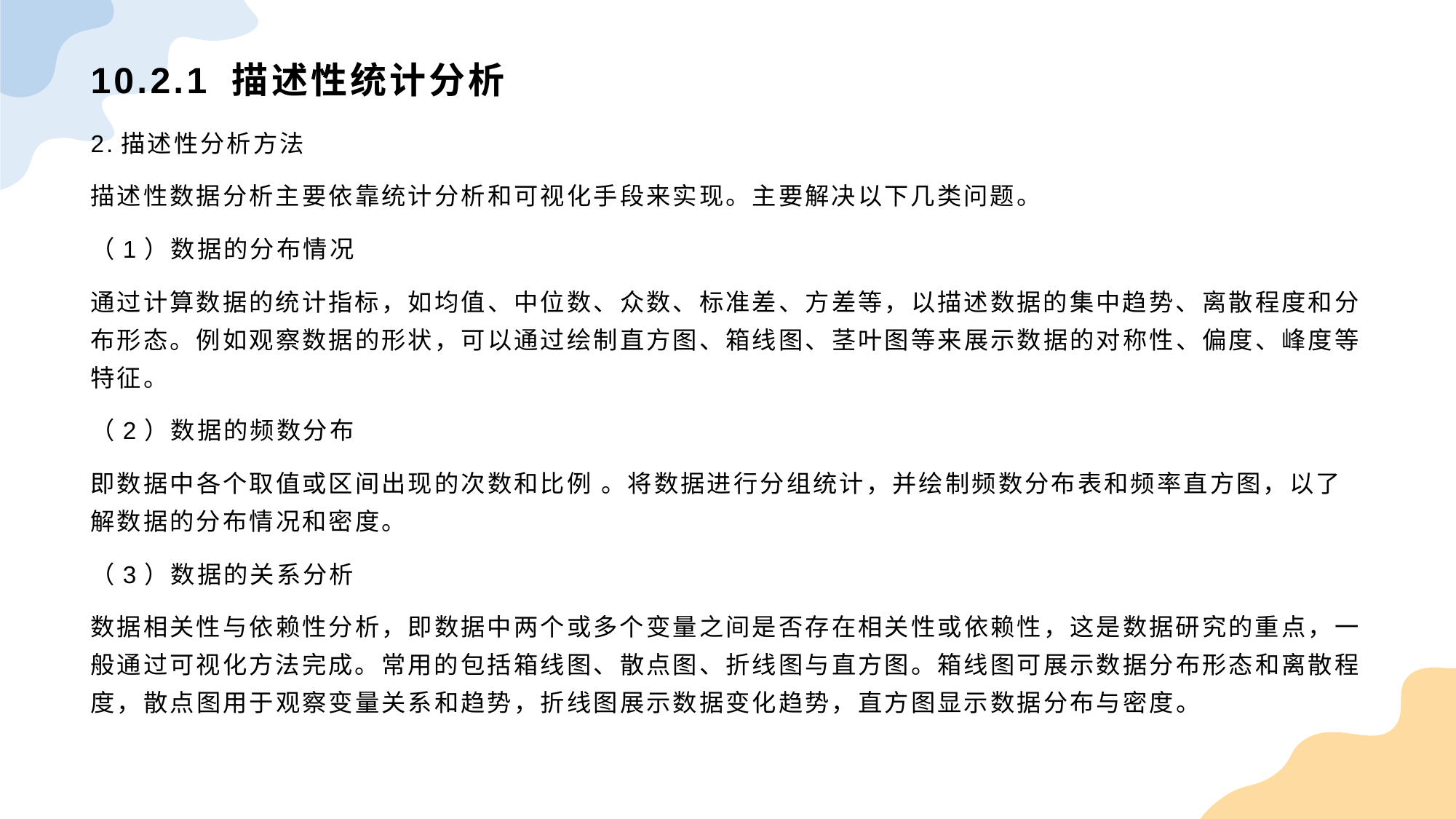

# 10.2.1 描述性统计分析
2.描述性分析方法
描述性数据分析主要依靠统计分析和可视化手段来实现。主要解决以下几类问题。
（1）数据的分布情况
通过计算数据的统计指标，如均值、中位数、众数、标准差、方差等，以描述数据的集中趋势、离散程度和分布形态。例如观察数据的形状，可以通过绘制直方图、箱线图、茎叶图等来展示数据的对称性、偏度、峰度等特征。
（2）数据的频数分布
即数据中各个取值或区间出现的次数和比例 。将数据进行分组统计，并绘制频数分布表和频率直方图，以了解数据的分布情况和密度。
（3）数据的关系分析
数据相关性与依赖性分析，即数据中两个或多个变量之间是否存在相关性或依赖性，这是数据研究的重点，一般通过可视化方法完成。常用的包括箱线图、散点图、折线图与直方图。箱线图可展示数据分布形态和离散程度，散点图用于观察变量关系和趋势，折线图展示数据变化趋势，直方图显示数据分布与密度。